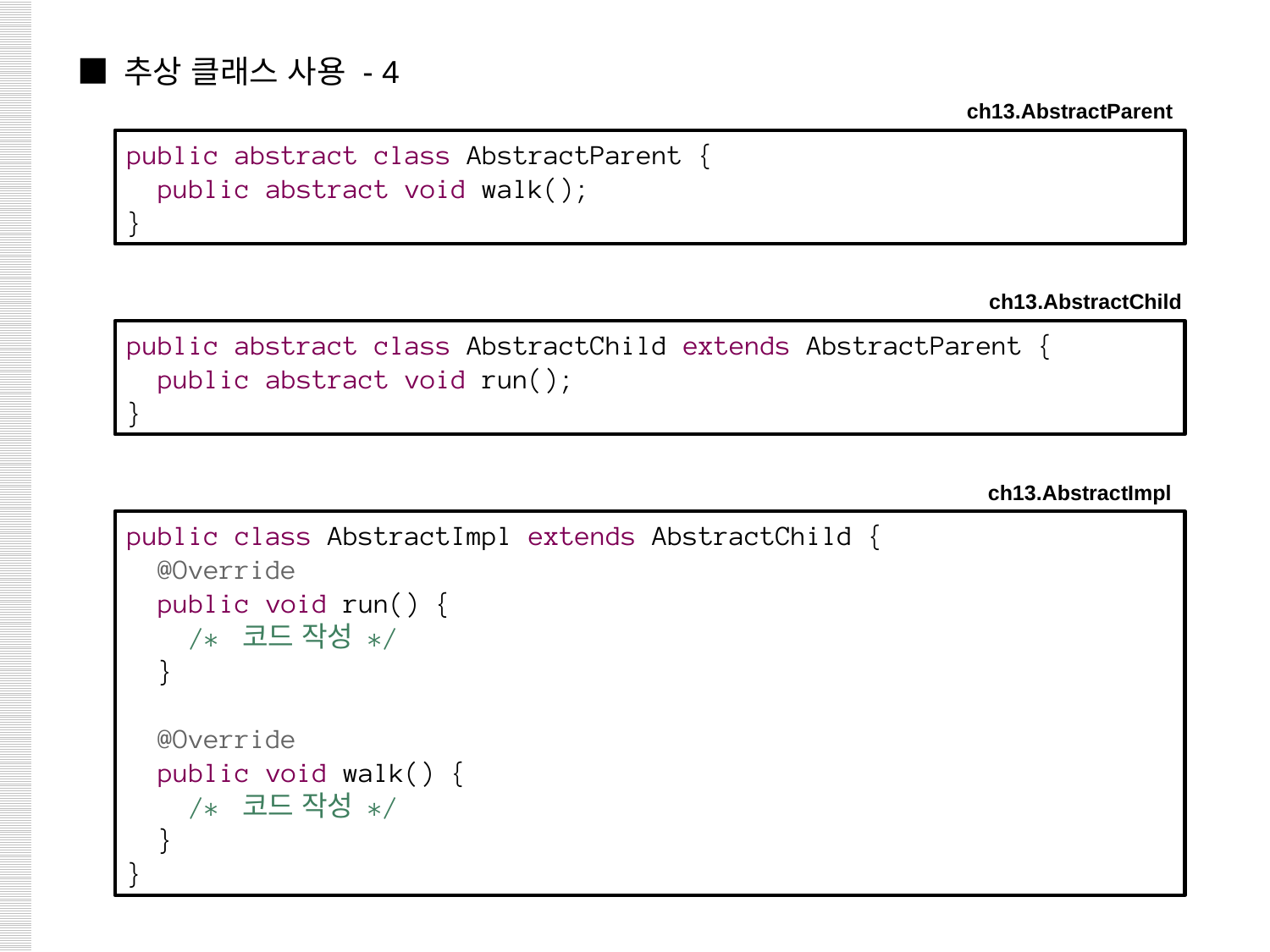

■ 추상 클래스 사용 - 4
ch13.AbstractParent
public abstract class AbstractParent {
  public abstract void walk();
}
ch13.AbstractChild
public abstract class AbstractChild extends AbstractParent {
  public abstract void run();
}
ch13.AbstractImpl
public class AbstractImpl extends AbstractChild {
  @Override
  public void run() {
    /* 코드 작성 */
  }

  @Override
  public void walk() {
    /* 코드 작성 */
  }
}